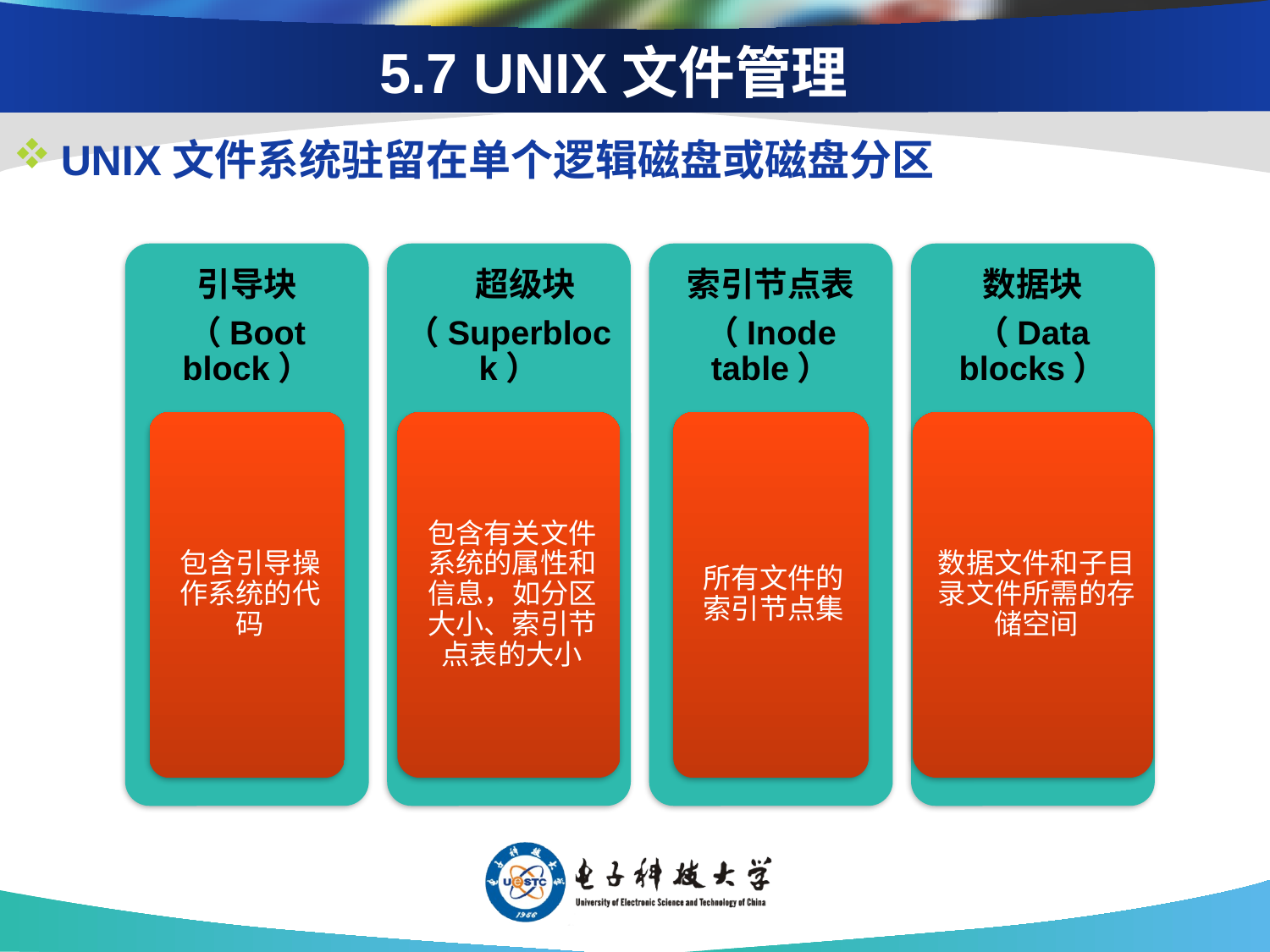

# 5.7 UNIX文件管理
UNIX文件系统驻留在单个逻辑磁盘或磁盘分区
引导块
（Boot block）
包含引导操作系统的代码
　超级块
（Superblock）
包含有关文件系统的属性和信息，如分区大小、索引节点表的大小
索引节点表
（Inode table）
所有文件的索引节点集
数据块
（Data blocks）
数据文件和子目录文件所需的存储空间